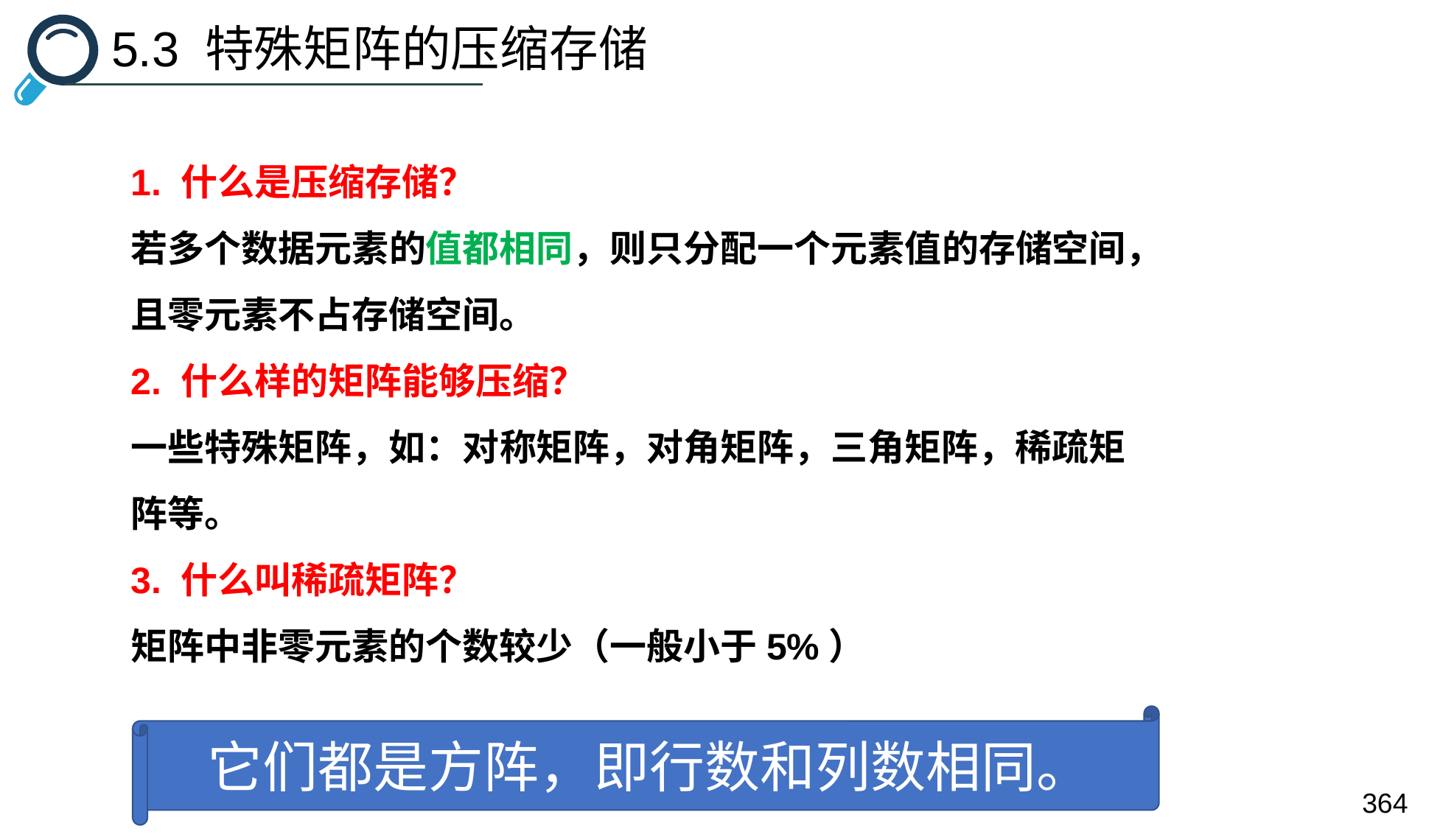

5.3 特殊矩阵的压缩存储
1. 什么是压缩存储？
若多个数据元素的值都相同，则只分配一个元素值的存储空间，且零元素不占存储空间。
2. 什么样的矩阵能够压缩？
一些特殊矩阵，如：对称矩阵，对角矩阵，三角矩阵，稀疏矩阵等。
3. 什么叫稀疏矩阵？
矩阵中非零元素的个数较少（一般小于5%）
它们都是方阵，即行数和列数相同。
364